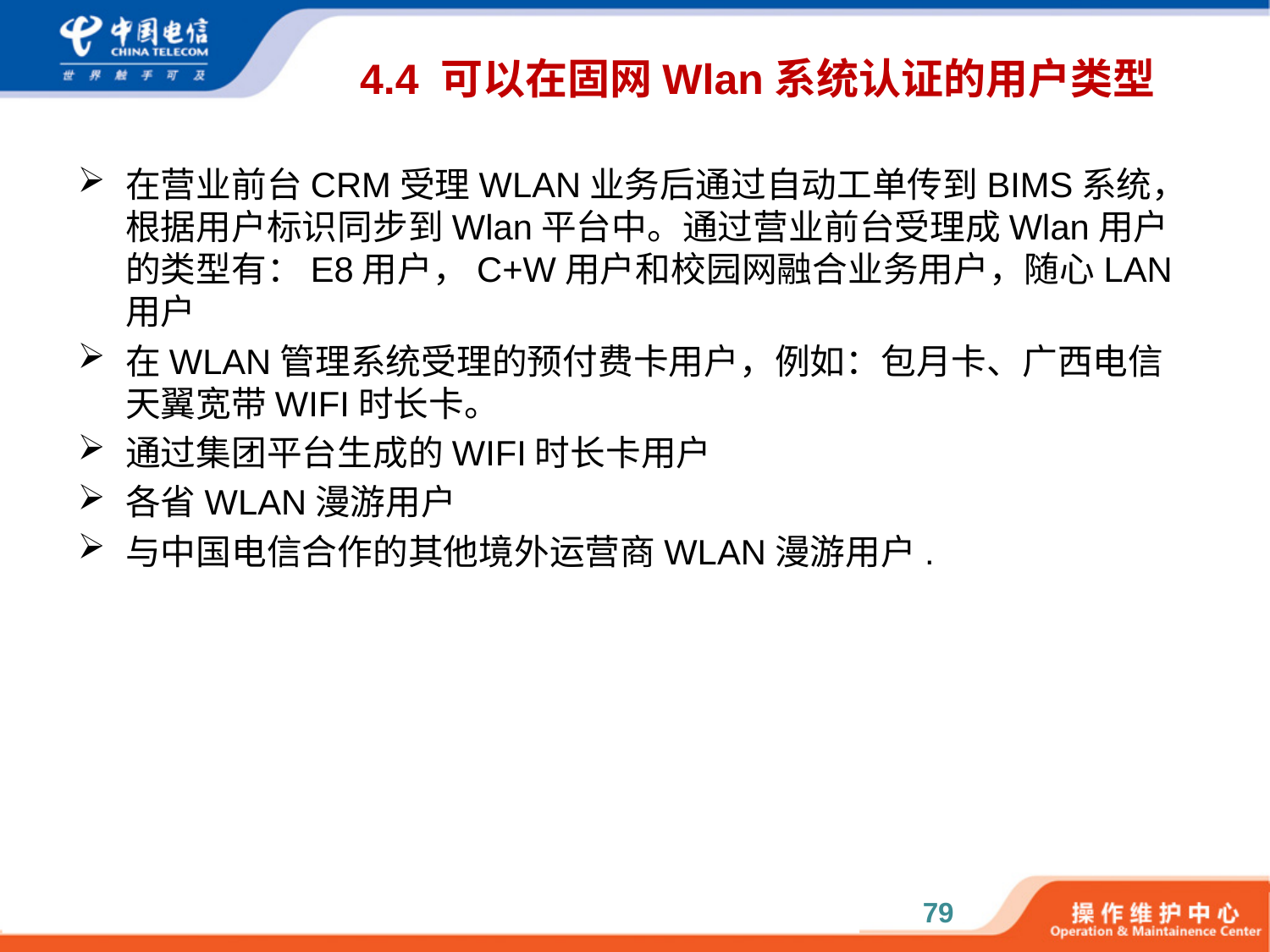

# 4.4 可以在固网Wlan系统认证的用户类型
在营业前台CRM受理WLAN业务后通过自动工单传到BIMS系统，根据用户标识同步到Wlan平台中。通过营业前台受理成Wlan用户的类型有：E8用户，C+W用户和校园网融合业务用户，随心LAN用户
在WLAN管理系统受理的预付费卡用户，例如：包月卡、广西电信天翼宽带WIFI时长卡。
通过集团平台生成的WIFI时长卡用户
各省WLAN漫游用户
与中国电信合作的其他境外运营商WLAN漫游用户.